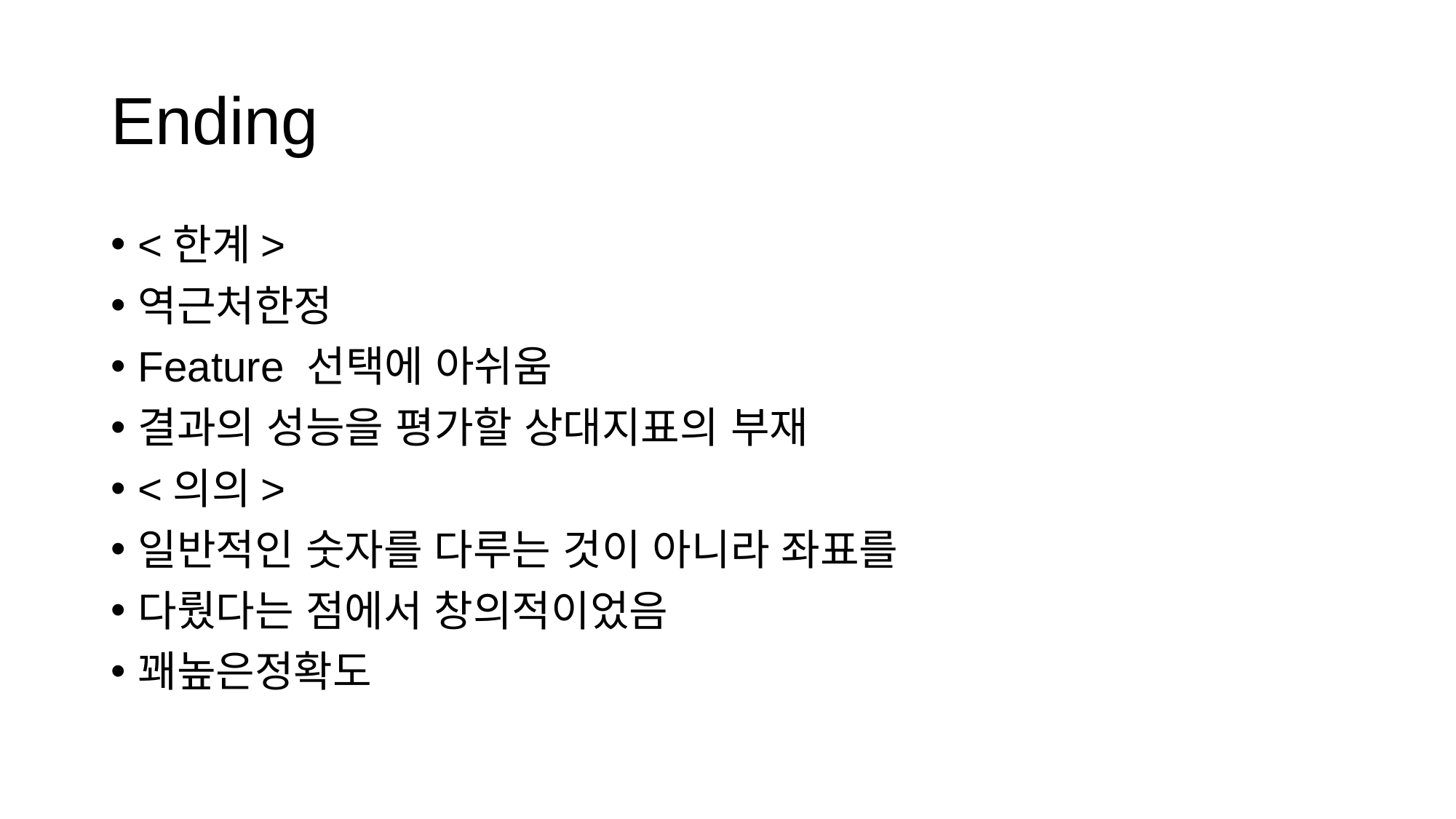

# Ending
<한계>
역근처한정
Feature 선택에 아쉬움
결과의 성능을 평가할 상대지표의 부재
<의의>
일반적인 숫자를 다루는 것이 아니라 좌표를
다뤘다는 점에서 창의적이었음
꽤높은정확도